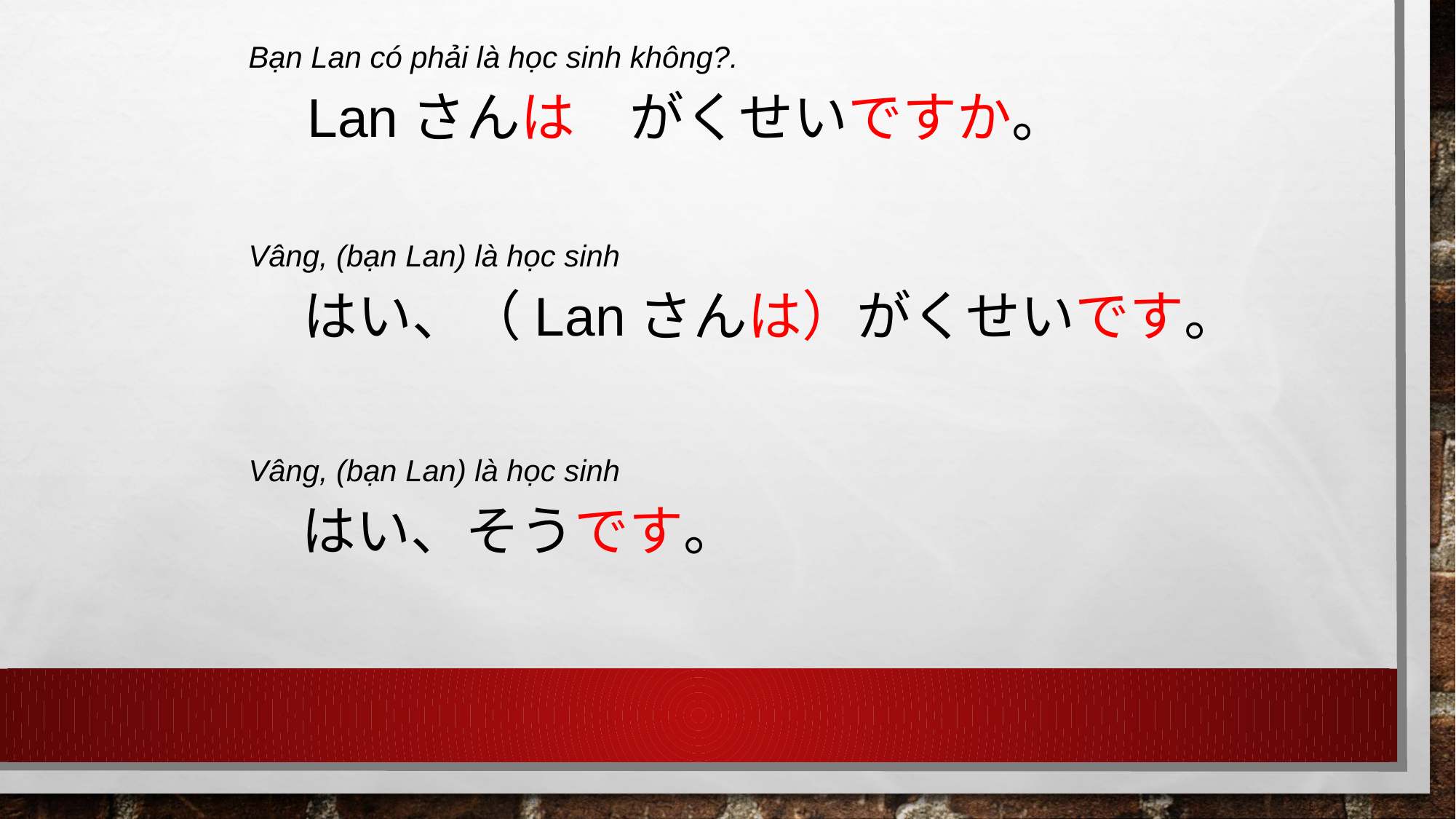

Bạn Lan có phải là học sinh không?.
Lanさんは　がくせいですか。
Vâng, (bạn Lan) là học sinh
はい、（Lanさんは）がくせいです。
Vâng, (bạn Lan) là học sinh
はい、そうです。